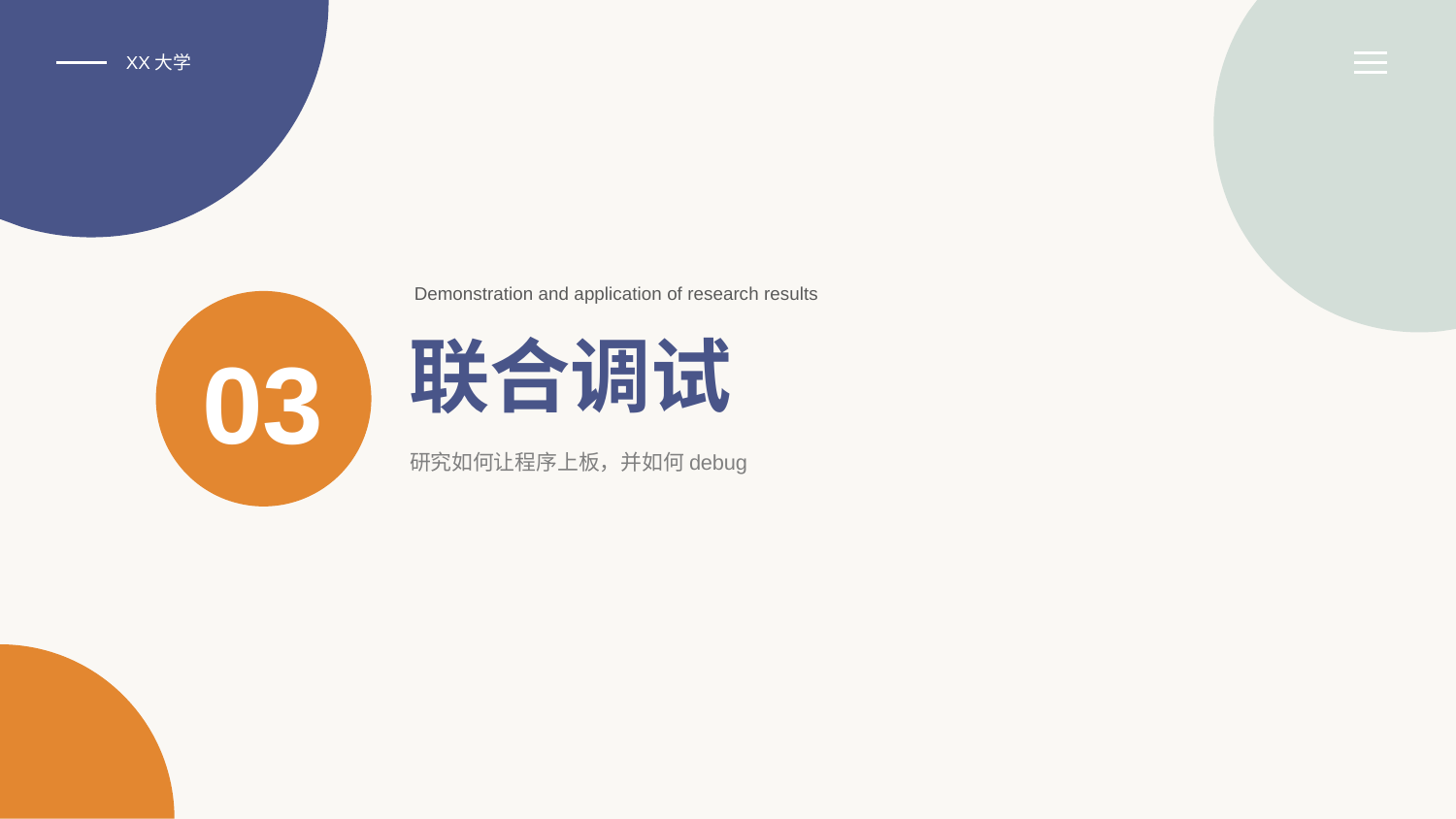

XX大学
Demonstration and application of research results

03
联合调试
研究如何让程序上板，并如何debug